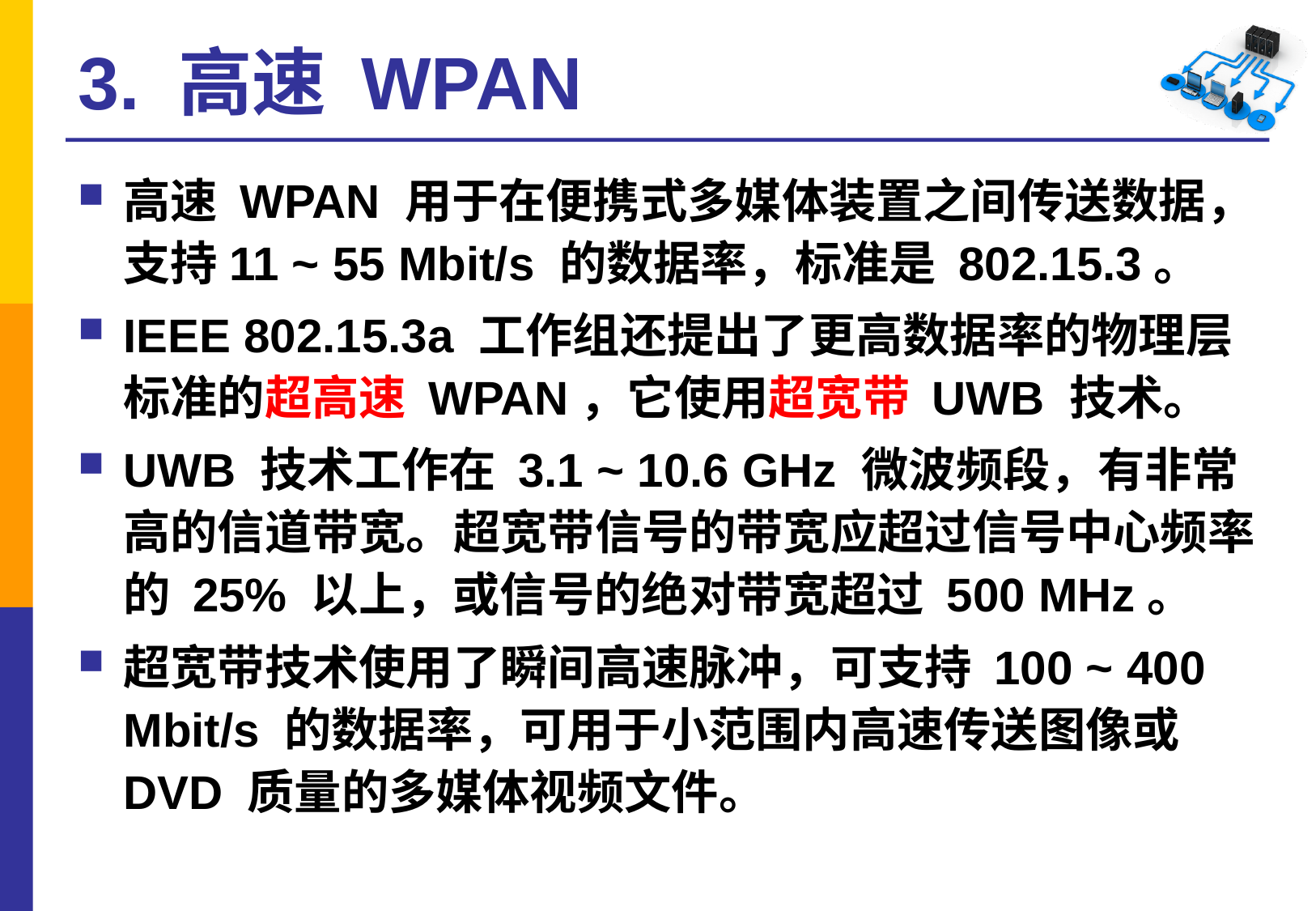

# 3. 高速 WPAN
高速 WPAN 用于在便携式多媒体装置之间传送数据，支持11 ~ 55 Mbit/s 的数据率，标准是 802.15.3。
IEEE 802.15.3a 工作组还提出了更高数据率的物理层标准的超高速 WPAN，它使用超宽带 UWB 技术。
UWB 技术工作在 3.1 ~ 10.6 GHz 微波频段，有非常高的信道带宽。超宽带信号的带宽应超过信号中心频率的 25% 以上，或信号的绝对带宽超过 500 MHz。
超宽带技术使用了瞬间高速脉冲，可支持 100 ~ 400 Mbit/s 的数据率，可用于小范围内高速传送图像或 DVD 质量的多媒体视频文件。